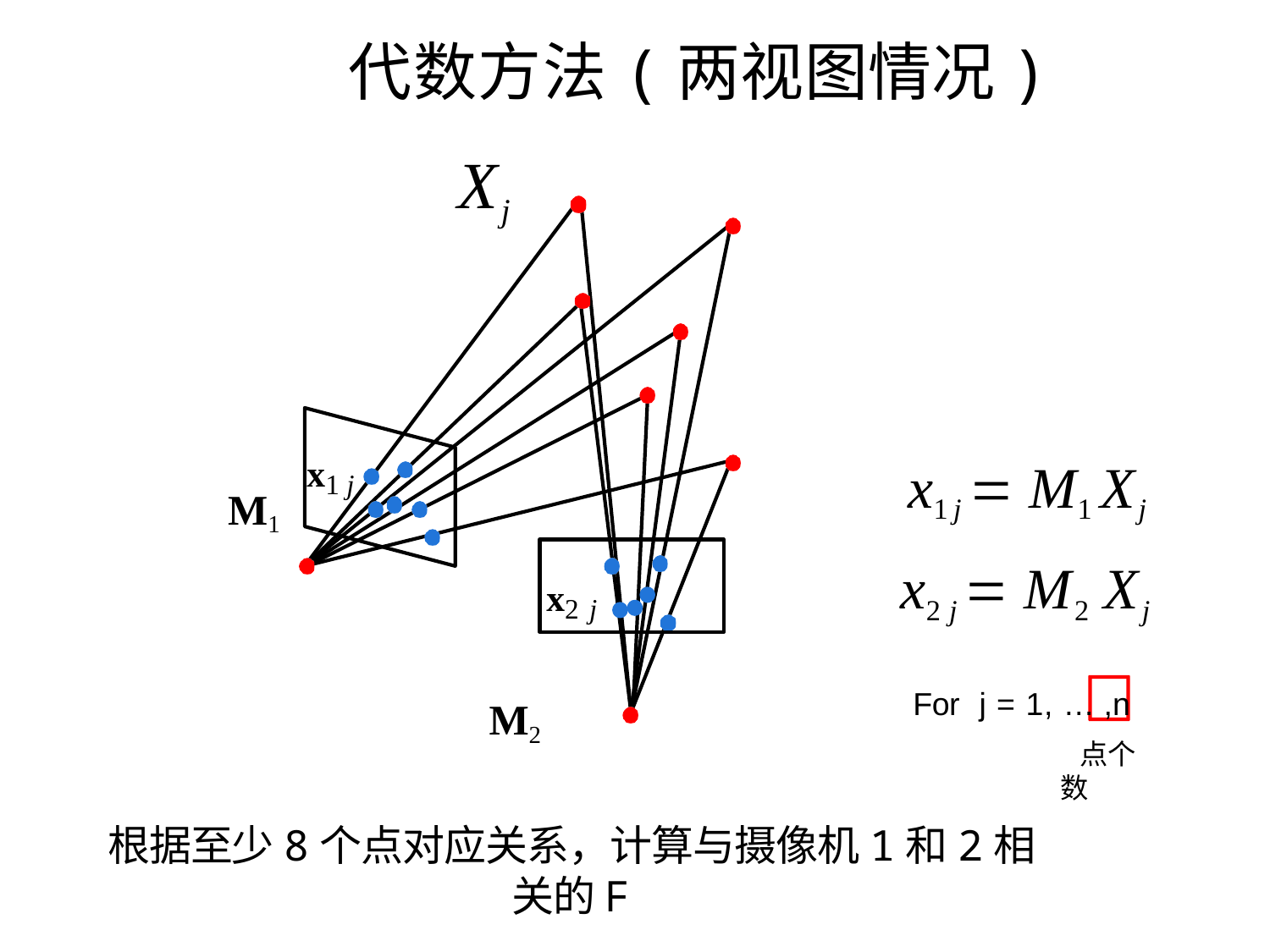

代数方法(两视图情况)
Xj

x1 j

M1

x2 j

M2

x1 j = M1 Xj
x2 j = M2 Xj
For	j = 1, … ,n
  点个数

根据至少8个点对应关系，计算与摄像机1和2相关的F